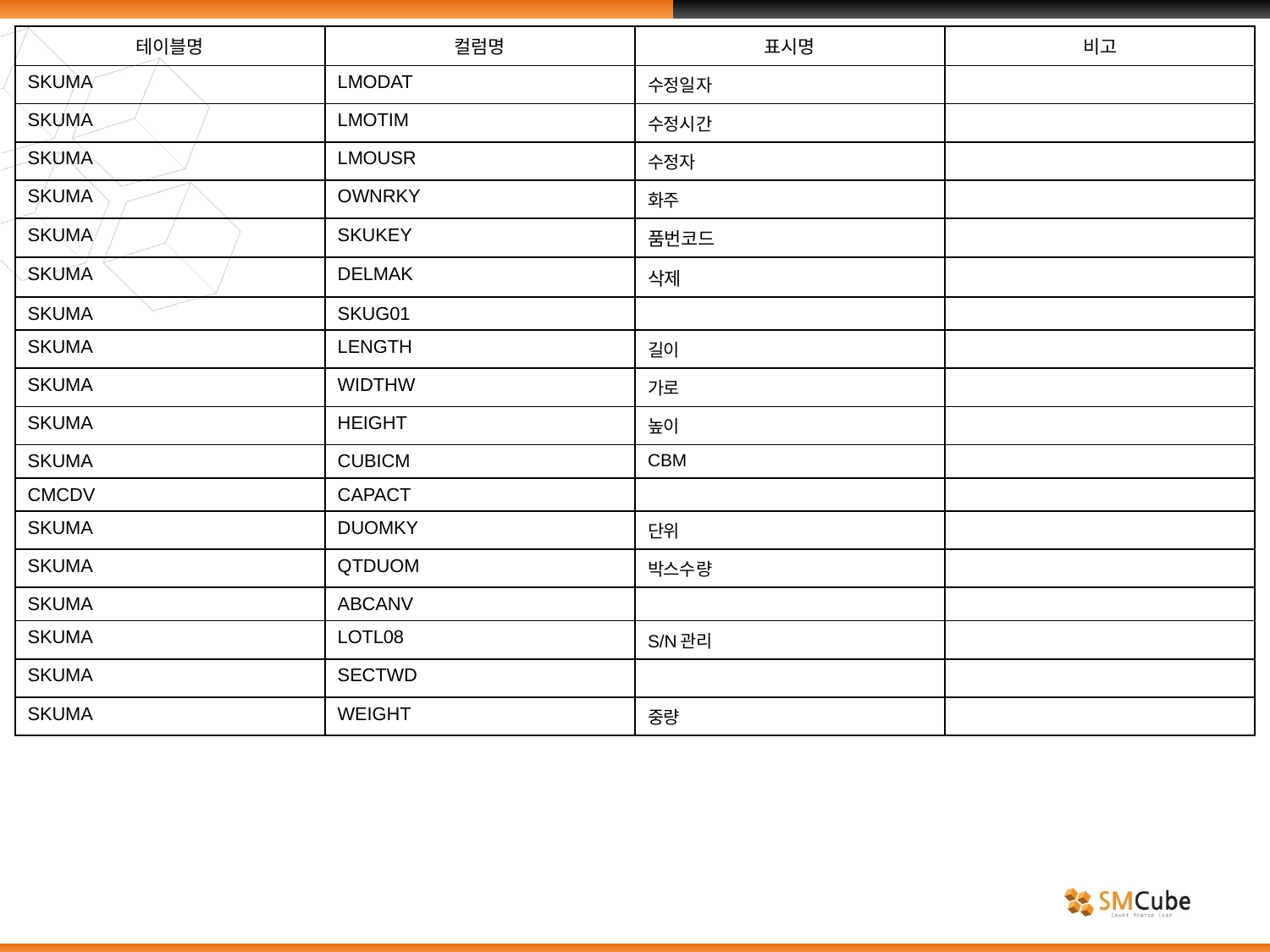

| 테이블명 | 컬럼명 | 표시명 | 비고 |
| --- | --- | --- | --- |
| SKUMA | LMODAT | 수정일자 |  |
| SKUMA | LMOTIM | 수정시간 |  |
| SKUMA | LMOUSR | 수정자 |  |
| SKUMA | OWNRKY | 화주 |  |
| SKUMA | SKUKEY | 품번코드 |  |
| SKUMA | DELMAK | 삭제 |  |
| SKUMA | SKUG01 |  |  |
| SKUMA | LENGTH | 길이 |  |
| SKUMA | WIDTHW | 가로 |  |
| SKUMA | HEIGHT | 높이 |  |
| SKUMA | CUBICM | CBM |  |
| CMCDV | CAPACT |  |  |
| SKUMA | DUOMKY | 단위 |  |
| SKUMA | QTDUOM | 박스수량 |  |
| SKUMA | ABCANV |  |  |
| SKUMA | LOTL08 | S/N관리 |  |
| SKUMA | SECTWD |  |  |
| SKUMA | WEIGHT | 중량 |  |